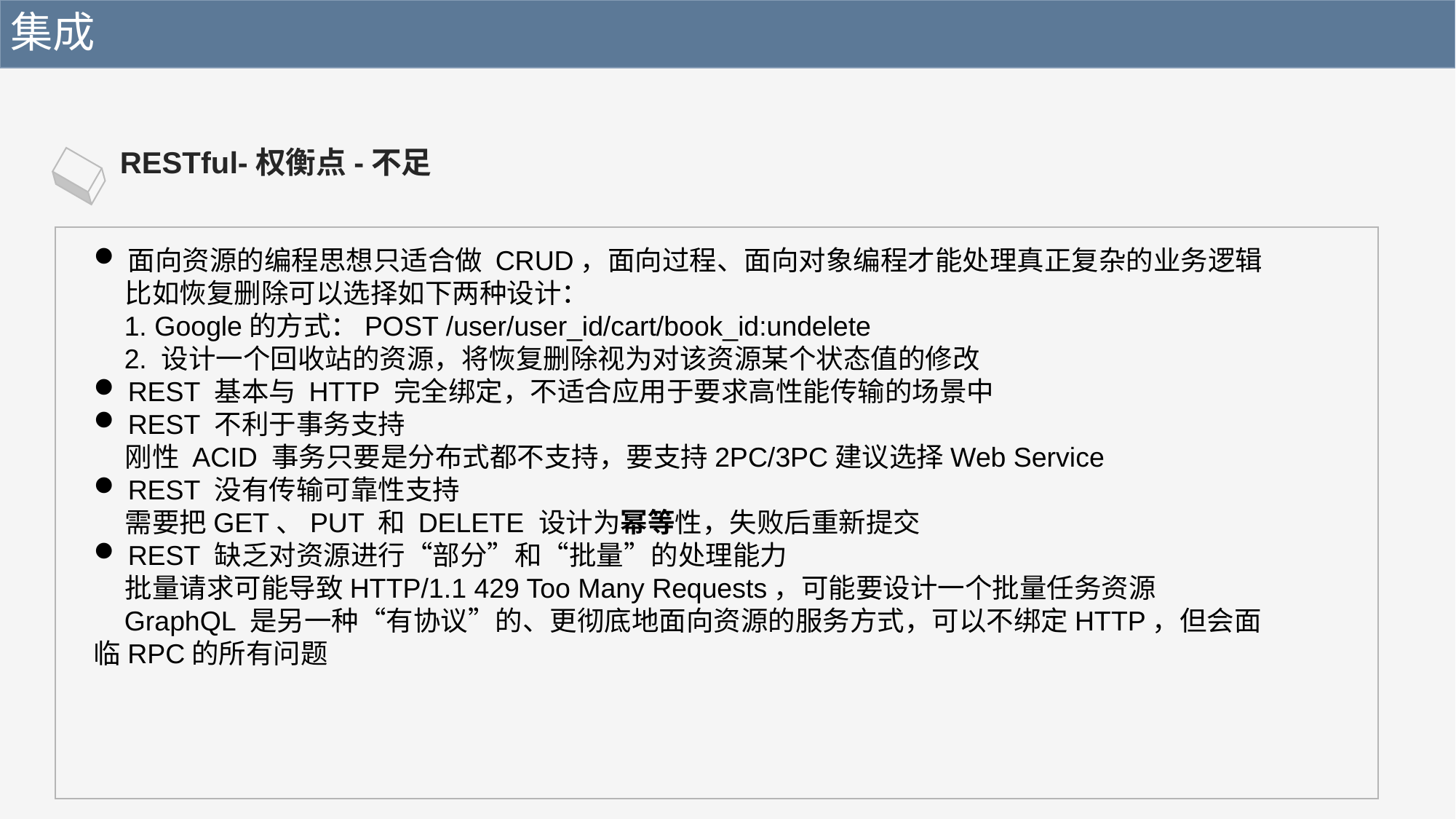

集成
RESTful-权衡点-不足

面向资源的编程思想只适合做 CRUD，面向过程、面向对象编程才能处理真正复杂的业务逻辑
    比如恢复删除可以选择如下两种设计：
    1. Google的方式：POST /user/user_id/cart/book_id:undelete
    2. 设计一个回收站的资源，将恢复删除视为对该资源某个状态值的修改
REST 基本与 HTTP 完全绑定，不适合应用于要求高性能传输的场景中
REST 不利于事务支持
    刚性 ACID 事务只要是分布式都不支持，要支持2PC/3PC建议选择Web Service
REST 没有传输可靠性支持
    需要把GET、PUT 和 DELETE 设计为幂等性，失败后重新提交
REST 缺乏对资源进行“部分”和“批量”的处理能力
    批量请求可能导致HTTP/1.1 429 Too Many Requests，可能要设计一个批量任务资源
    GraphQL 是另一种“有协议”的、更彻底地面向资源的服务方式，可以不绑定HTTP，但会面临RPC的所有问题